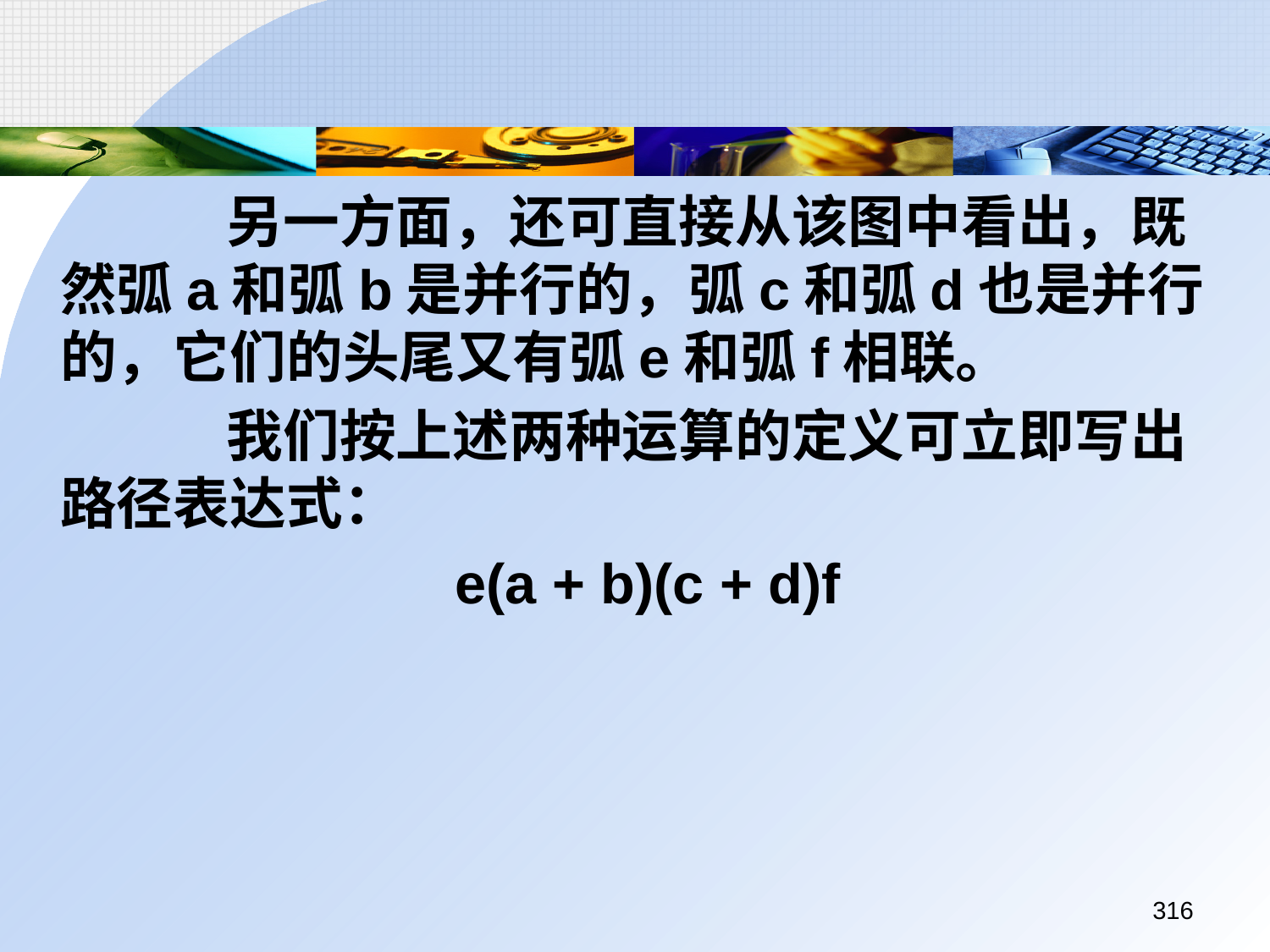

另一方面，还可直接从该图中看出，既然弧a和弧b是并行的，弧c和弧d也是并行的，它们的头尾又有弧e和弧f相联。
		  我们按上述两种运算的定义可立即写出路径表达式：
	e(a + b)(c + d)f

316